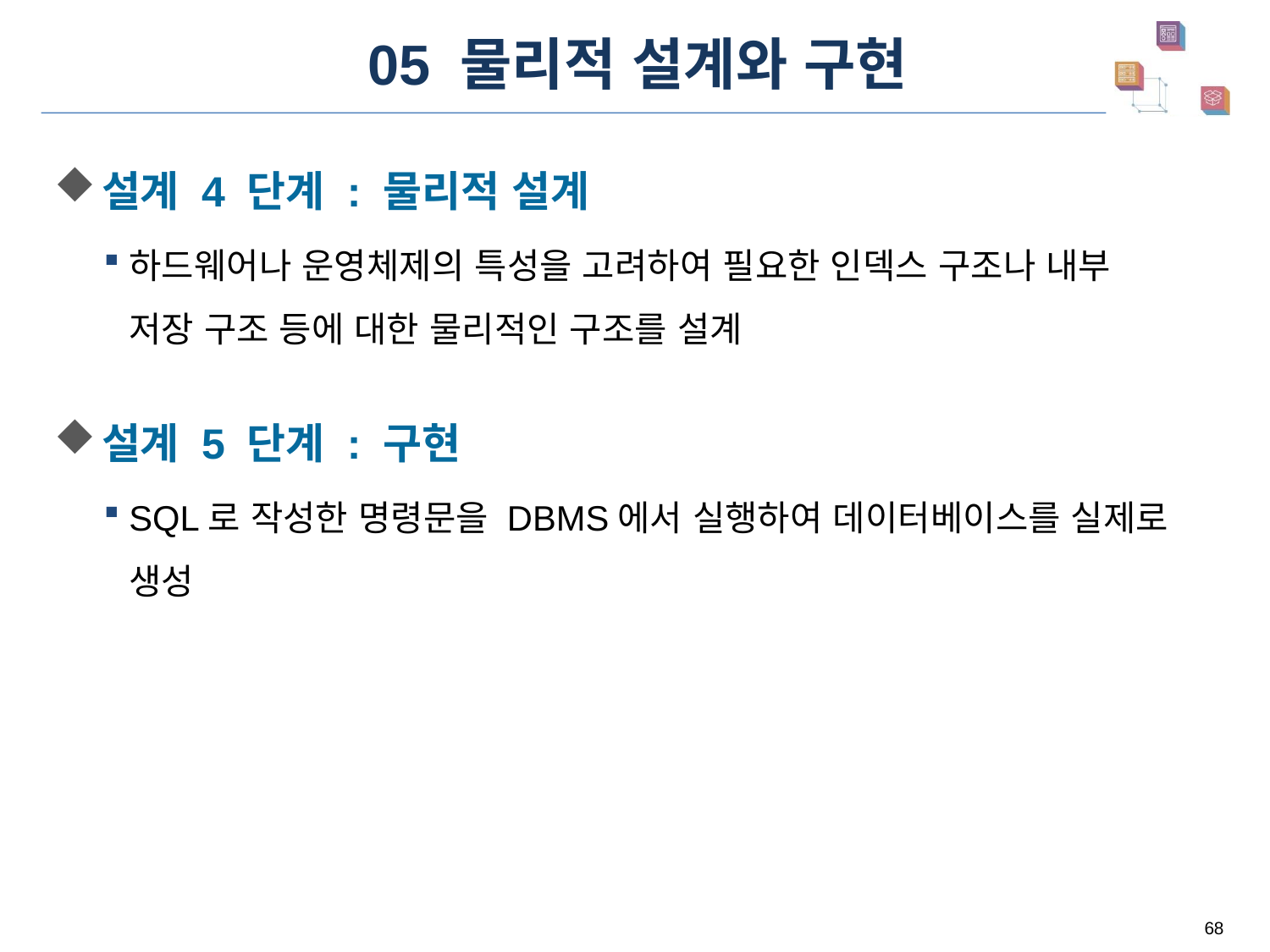

# 05 물리적 설계와 구현
설계 4 단계 : 물리적 설계
하드웨어나 운영체제의 특성을 고려하여 필요한 인덱스 구조나 내부
저장 구조 등에 대한 물리적인 구조를 설계

설계 5 단계 : 구현
SQL로 작성한 명령문을 DBMS에서 실행하여 데이터베이스를 실제로 생성